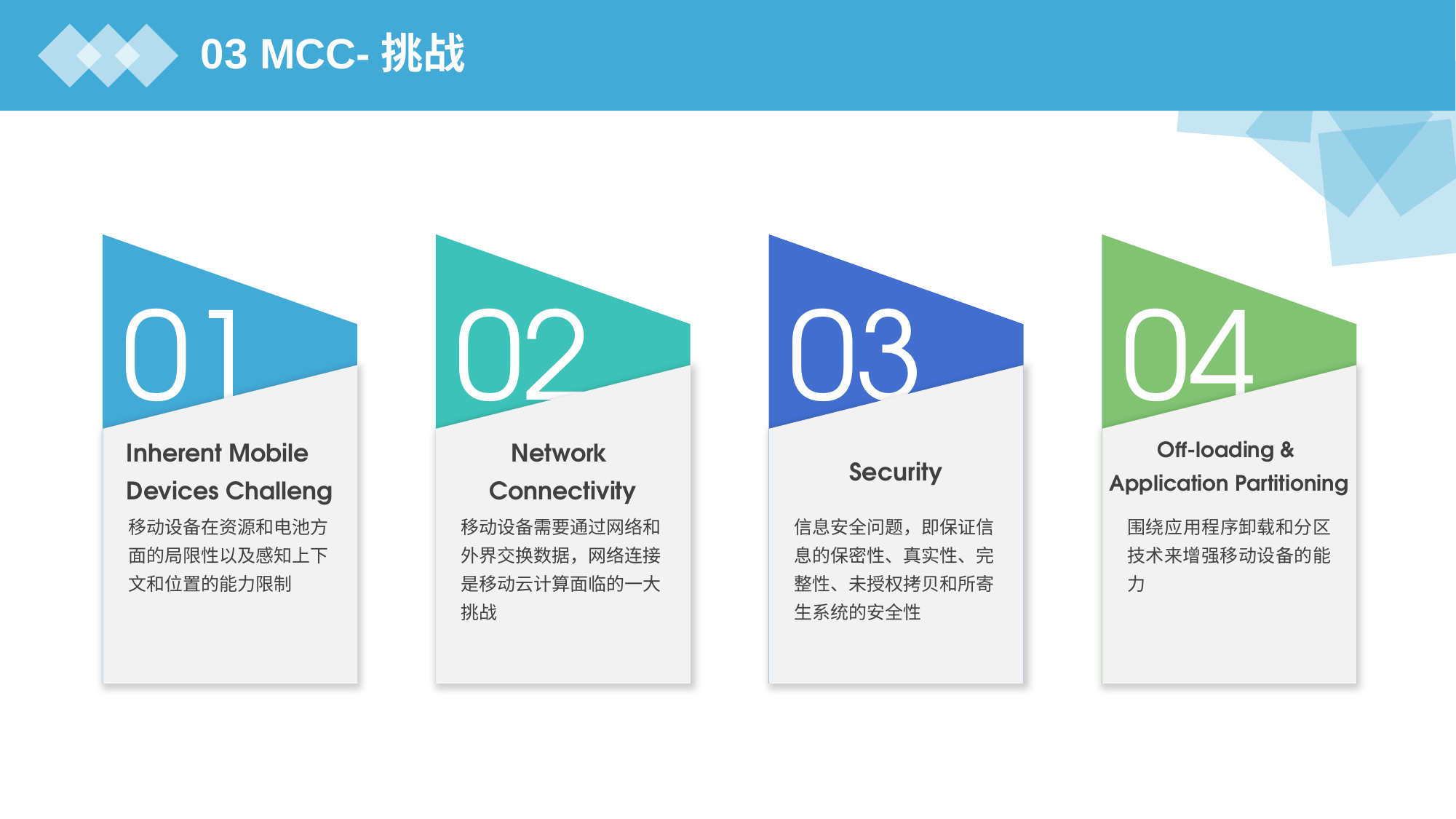

03 MCC-挑战

01

Inherent Mobile
Devices Challeng
移动设备在资源和电池方面的局限性以及感知上下文和位置的能力限制

02

Network
Connectivity
移动设备需要通过网络和外界交换数据，网络连接是移动云计算面临的一大挑战

03

Security
信息安全问题，即保证信息的保密性、真实性、完整性、未授权拷贝和所寄生系统的安全性

04

Off-loading &
Application Partitioning
围绕应用程序卸载和分区技术来增强移动设备的能力